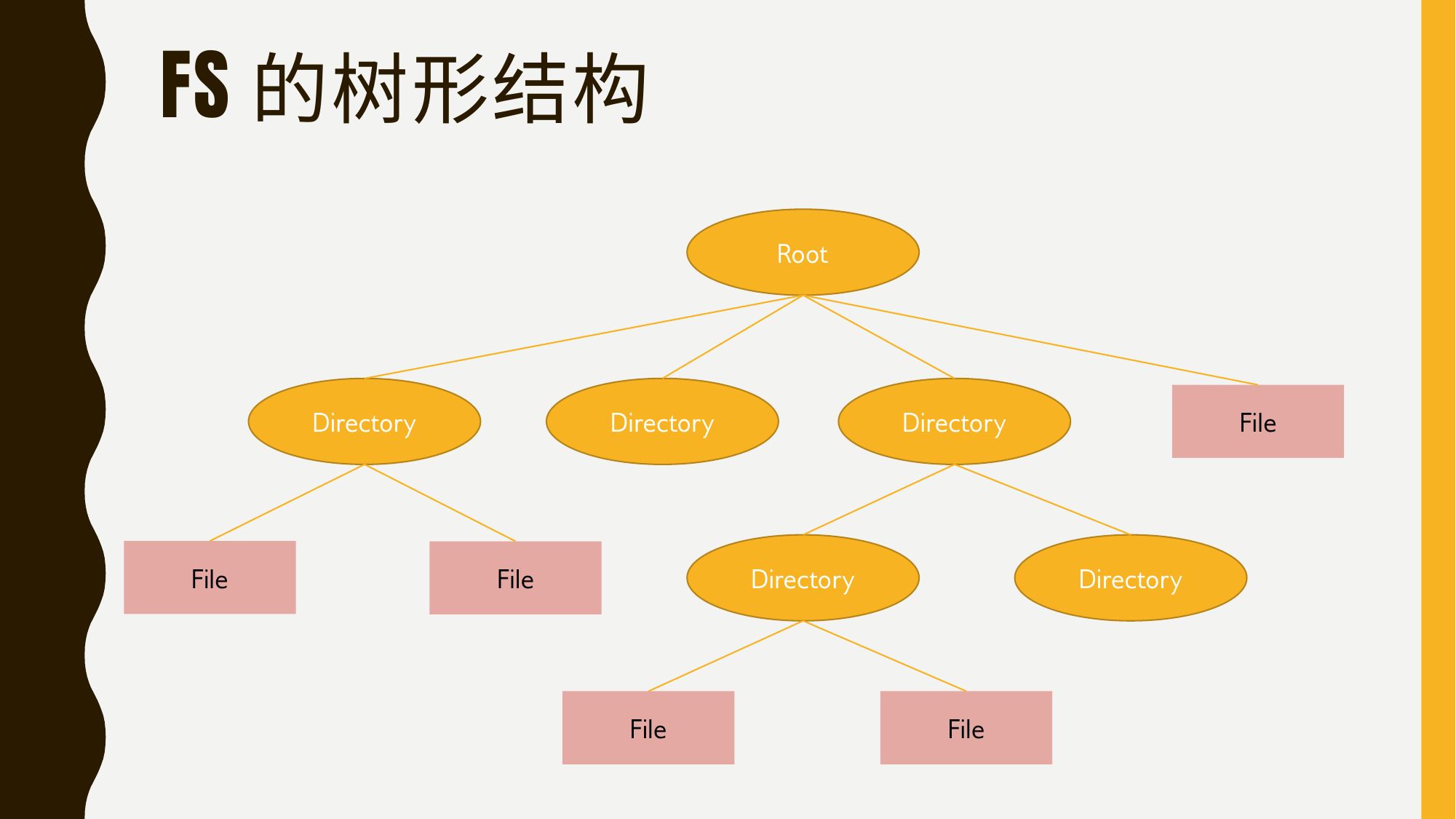

# FS的树形结构
Root
Directory
Directory
Directory
File
Directory
Directory
File
File
File
File